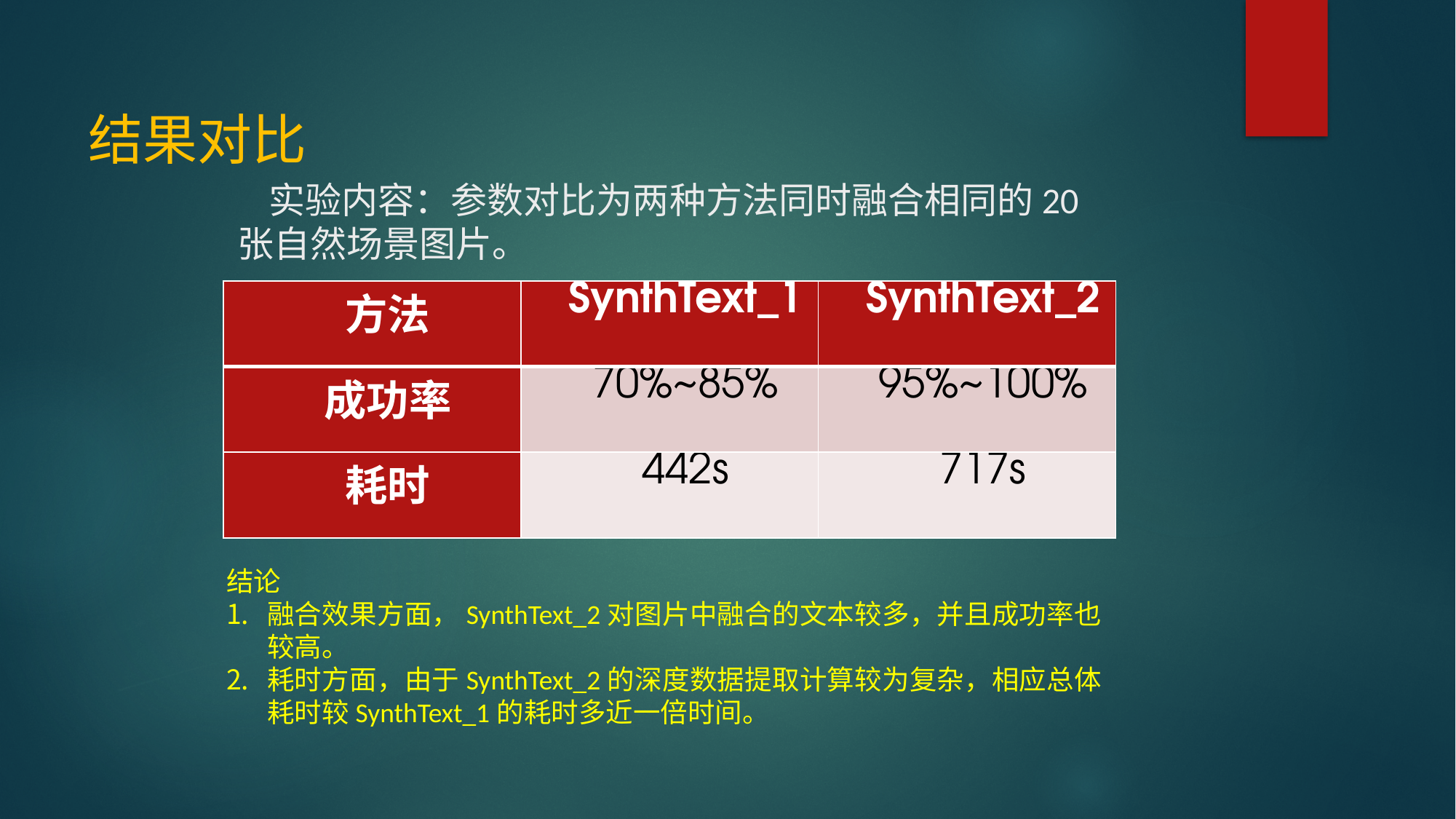

# 结果对比
实验内容：参数对比为两种方法同时融合相同的20张自然场景图片。
| 方法 | SynthText\_1 | SynthText\_2 |
| --- | --- | --- |
| 成功率 | 70%~85% | 95%~100% |
| 耗时 | 442s | 717s |
结论
融合效果方面，SynthText_2对图片中融合的文本较多，并且成功率也较高。
耗时方面，由于SynthText_2的深度数据提取计算较为复杂，相应总体耗时较SynthText_1的耗时多近一倍时间。